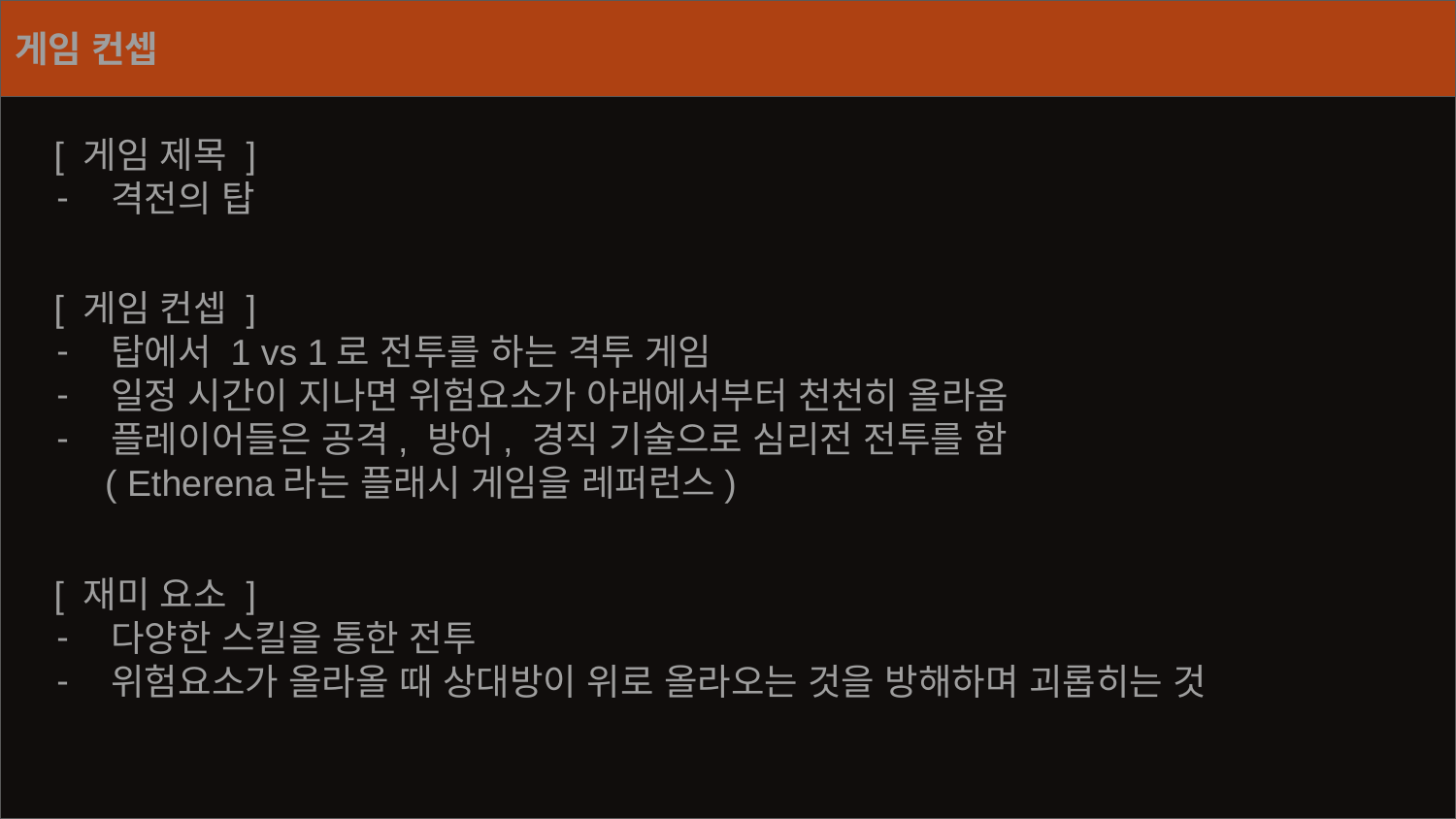

게임 컨셉
[ 게임 제목 ]
격전의 탑
[ 게임 컨셉 ]
탑에서 1 vs 1로 전투를 하는 격투 게임
일정 시간이 지나면 위험요소가 아래에서부터 천천히 올라옴
플레이어들은 공격, 방어, 경직 기술으로 심리전 전투를 함
     ( Etherena라는 플래시 게임을 레퍼런스)
[ 재미 요소 ]
다양한 스킬을 통한 전투
위험요소가 올라올 때 상대방이 위로 올라오는 것을 방해하며 괴롭히는 것